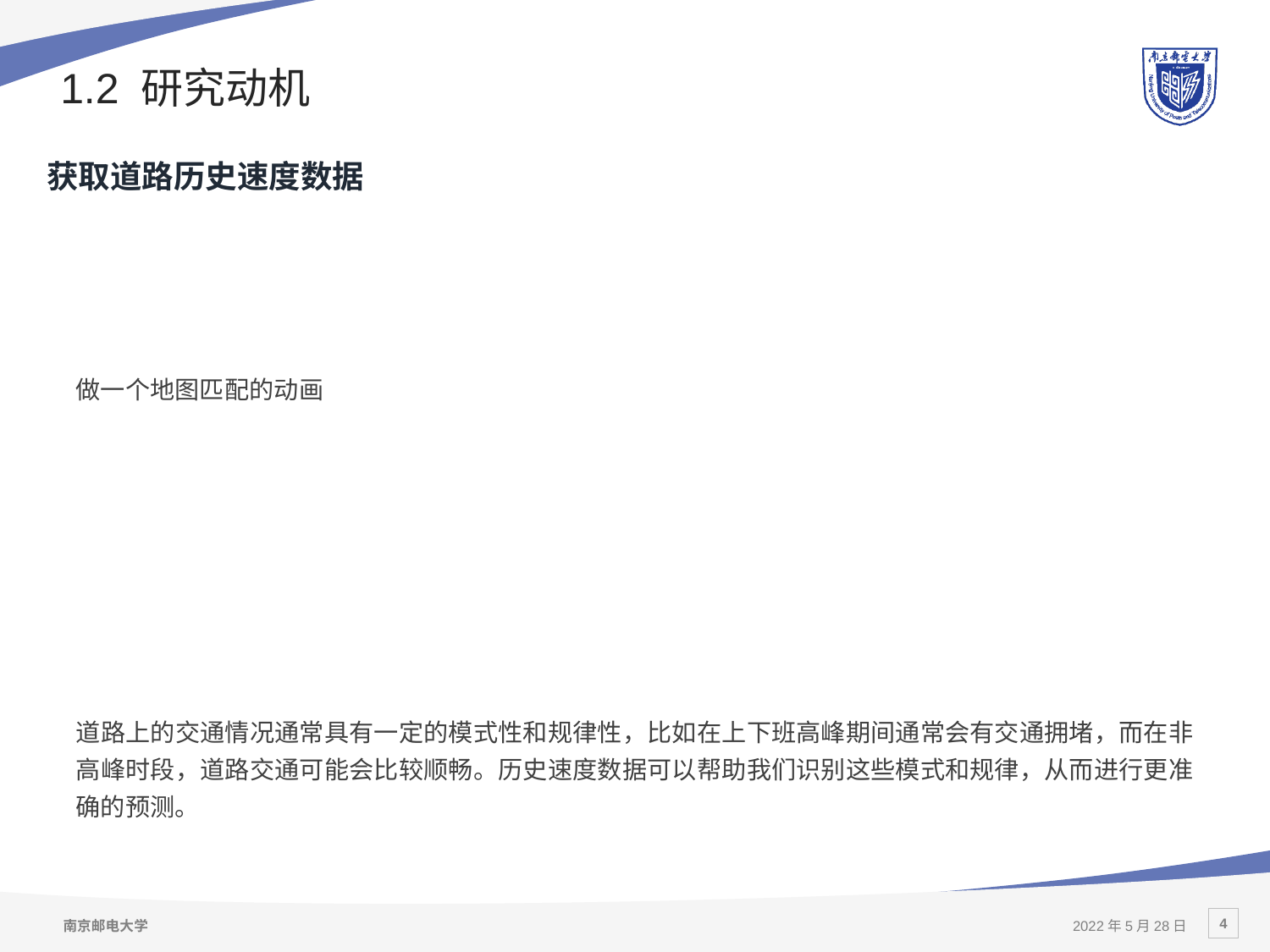

# 1.2 研究动机
获取道路历史速度数据
做一个地图匹配的动画
道路上的交通情况通常具有一定的模式性和规律性，比如在上下班高峰期间通常会有交通拥堵，而在非高峰时段，道路交通可能会比较顺畅。历史速度数据可以帮助我们识别这些模式和规律，从而进行更准确的预测。